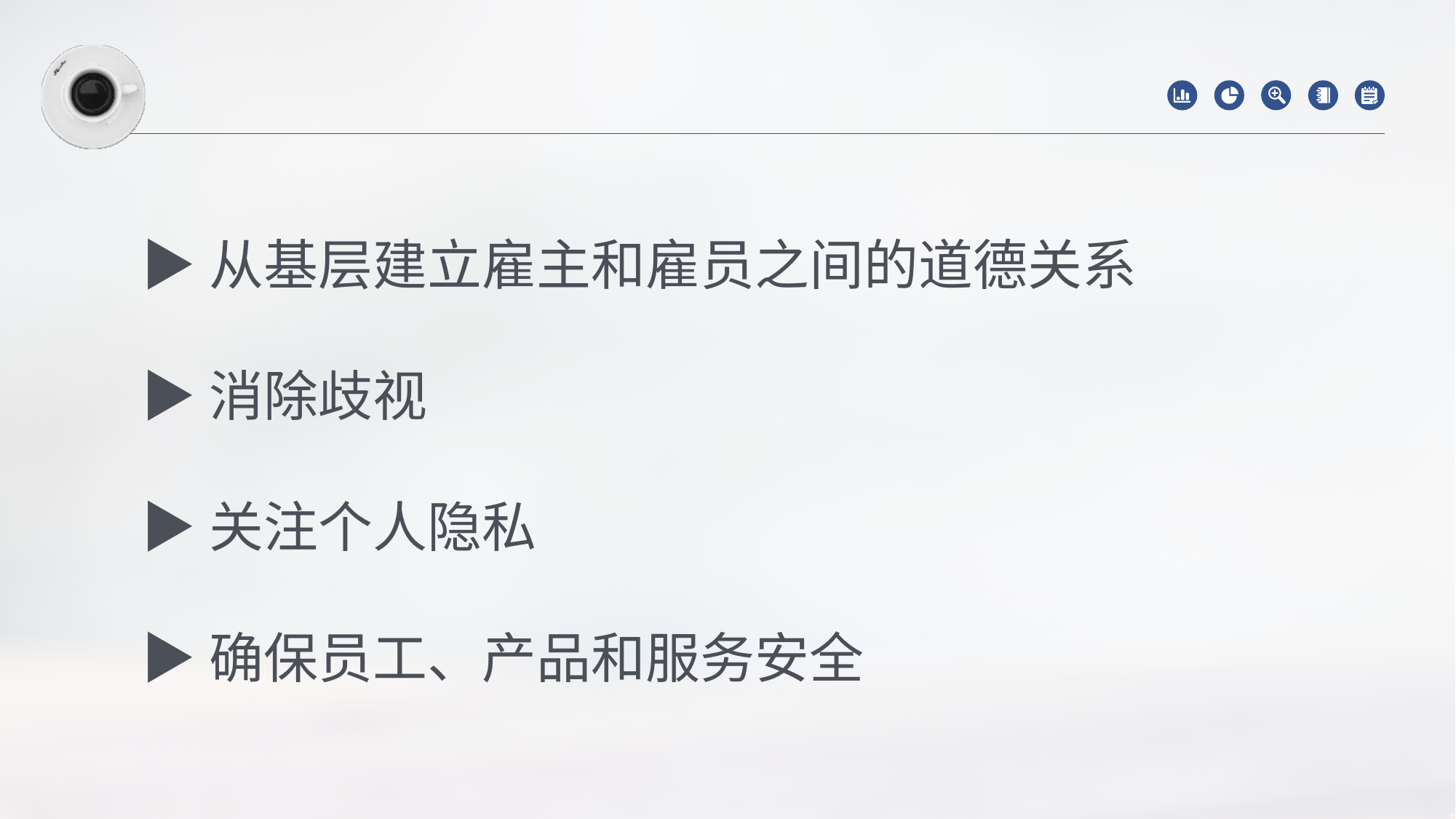

▶从基层建立雇主和雇员之间的道德关系
▶消除歧视
▶关注个人隐私
▶确保员工、产品和服务安全